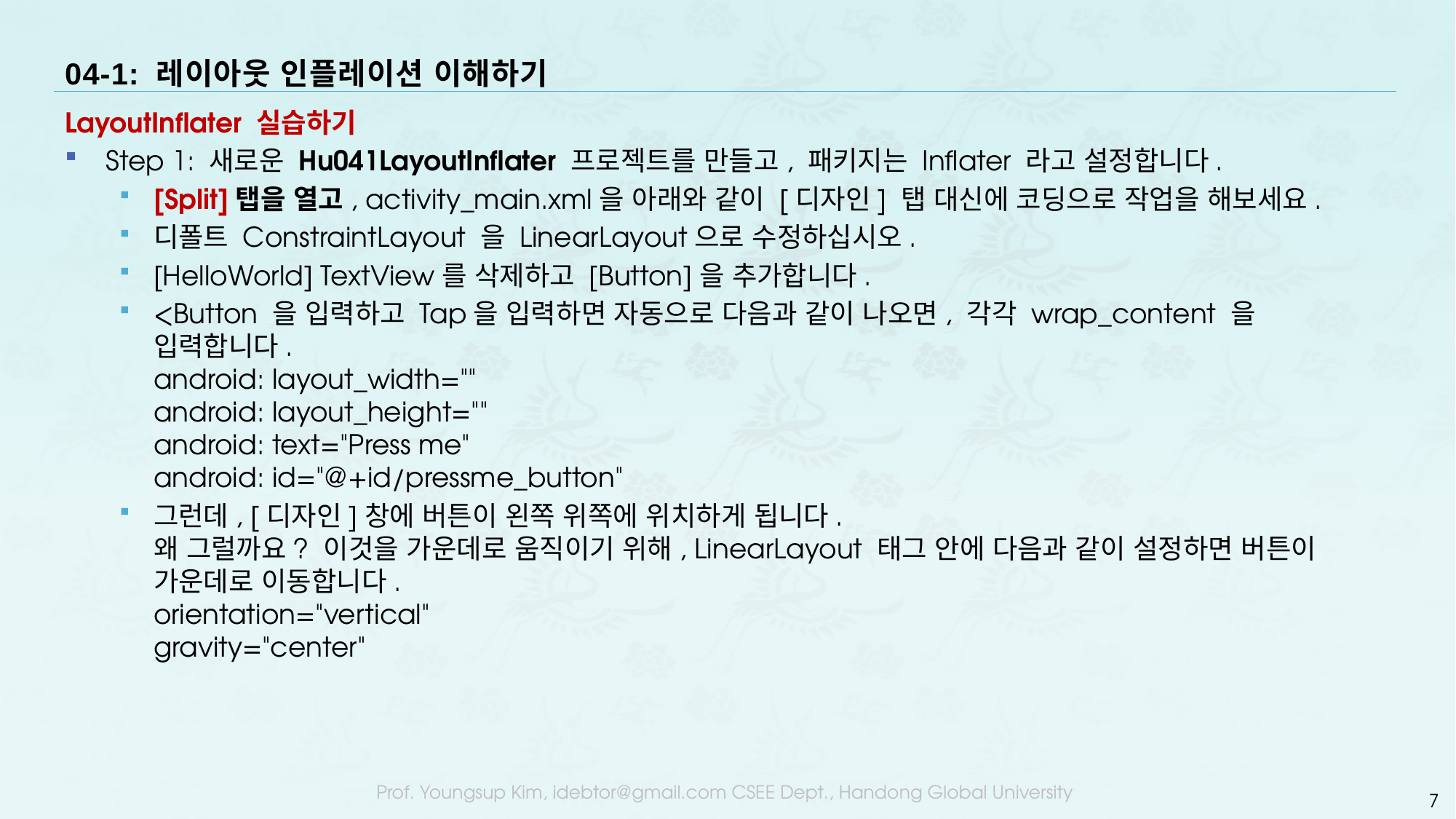

# 04-1: 레이아웃 인플레이션 이해하기
LayoutInflater 실습하기
Step 1: 새로운 Hu041LayoutInflater 프로젝트를 만들고, 패키지는 Inflater 라고 설정합니다.
[Split]탭을 열고, activity_main.xml을 아래와 같이 [디자인] 탭 대신에 코딩으로 작업을 해보세요.
디폴트 ConstraintLayout 을 LinearLayout으로 수정하십시오.
[HelloWorld] TextView를 삭제하고 [Button]을 추가합니다.
<Button 을 입력하고 Tap을 입력하면 자동으로 다음과 같이 나오면, 각각 wrap_content 을 입력합니다.
android: layout_width=""
android: layout_height=""
android: text="Press me"
android: id="@+id/pressme_button"
그런데, [디자인]창에 버튼이 왼쪽 위쪽에 위치하게 됩니다.
왜 그럴까요? 이것을 가운데로 움직이기 위해, LinearLayout 태그 안에 다음과 같이 설정하면 버튼이 가운데로 이동합니다.
orientation="vertical"
gravity="center"

7